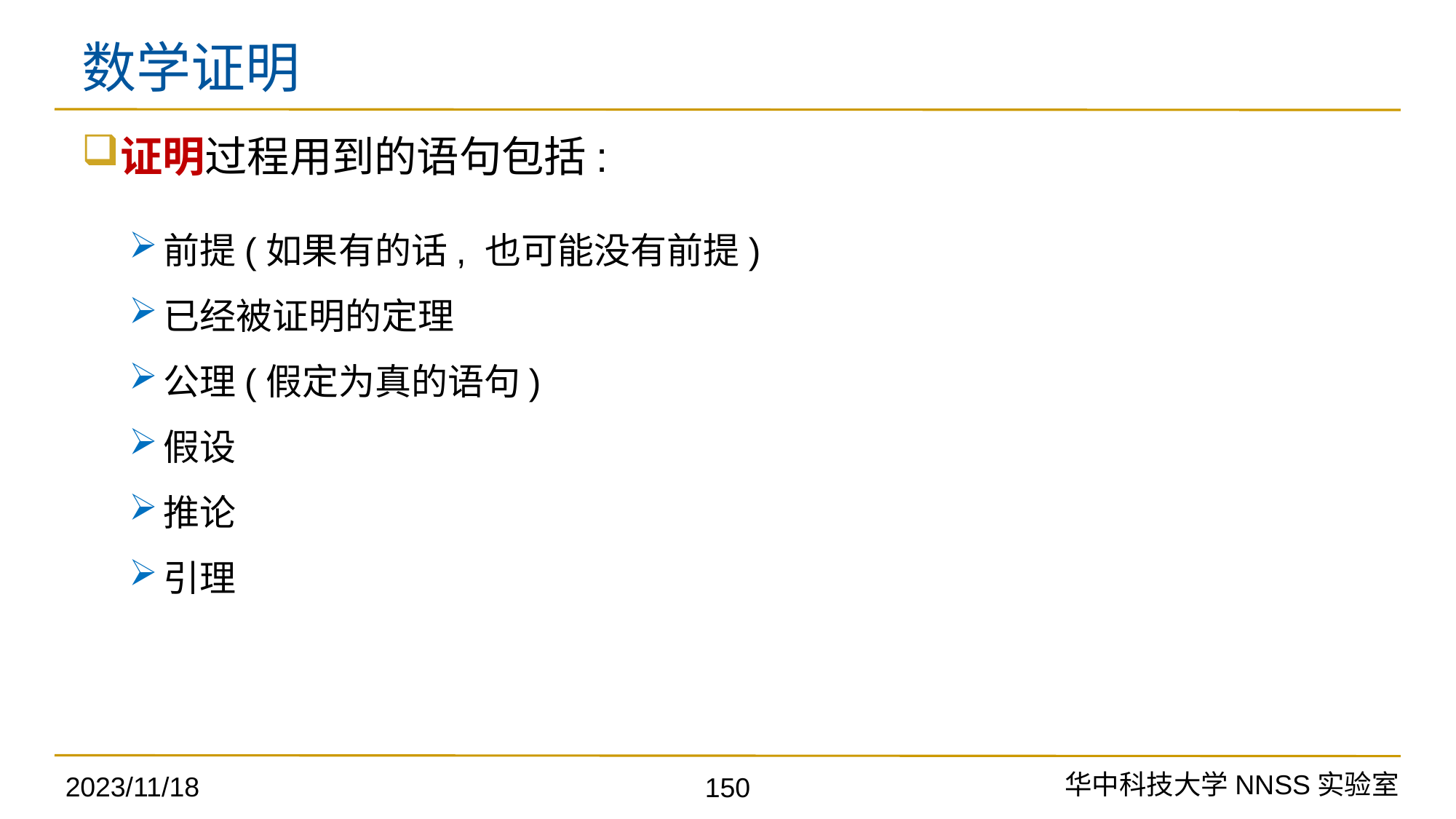

# 数学证明
证明过程用到的语句包括:
前提(如果有的话, 也可能没有前提)
已经被证明的定理
公理(假定为真的语句)
假设
推论
引理
华中科技大学NNSS实验室
2023/11/18
150